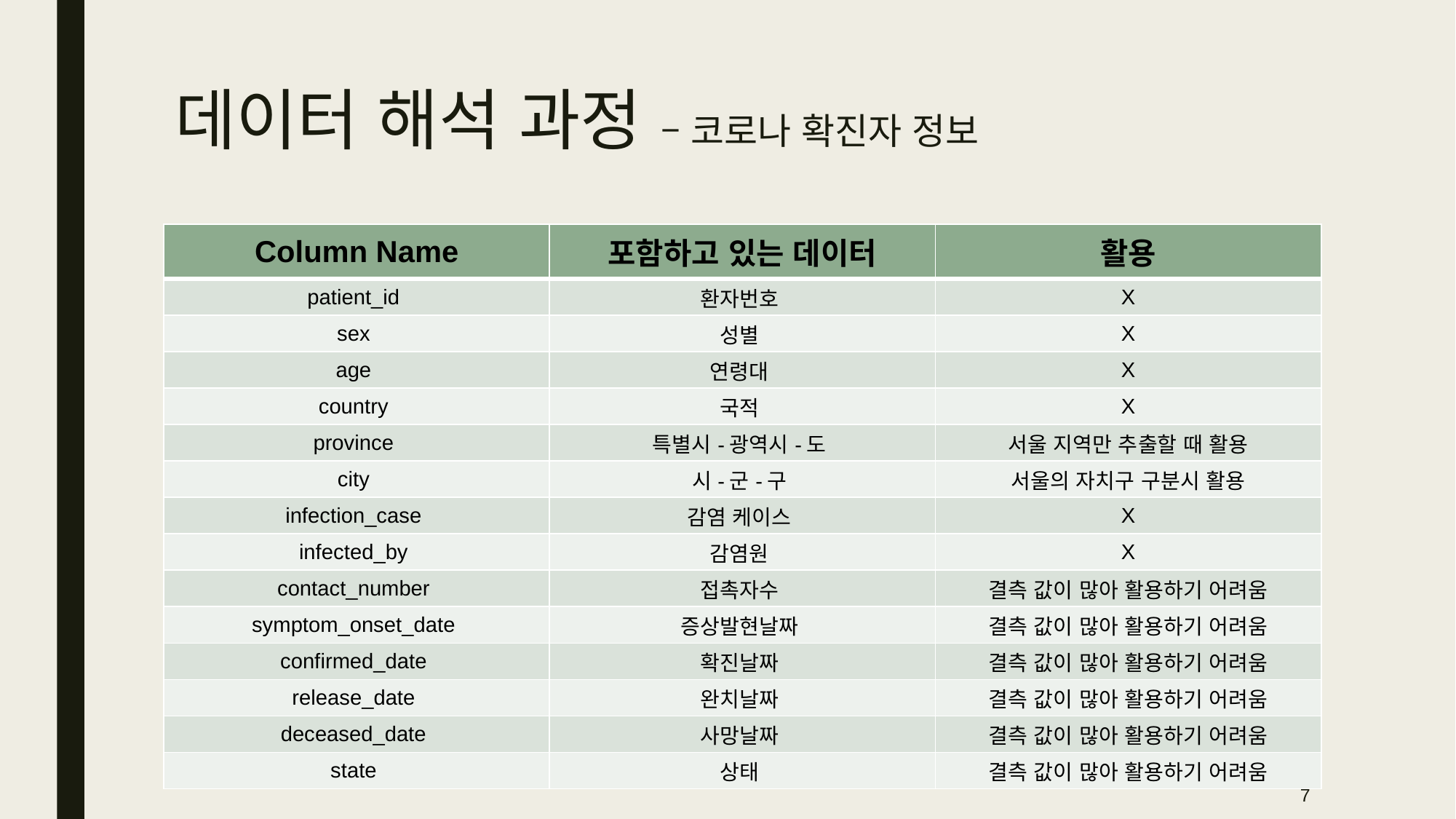

# 데이터 해석 과정 – 코로나 확진자 정보
| Column Name | 포함하고 있는 데이터 | 활용 |
| --- | --- | --- |
| patient\_id | 환자번호 | X |
| sex | 성별 | X |
| age | 연령대 | X |
| country | 국적 | X |
| province | 특별시-광역시-도 | 서울 지역만 추출할 때 활용 |
| city | 시-군-구 | 서울의 자치구 구분시 활용 |
| infection\_case | 감염 케이스 | X |
| infected\_by | 감염원 | X |
| contact\_number | 접촉자수 | 결측 값이 많아 활용하기 어려움 |
| symptom\_onset\_date | 증상발현날짜 | 결측 값이 많아 활용하기 어려움 |
| confirmed\_date | 확진날짜 | 결측 값이 많아 활용하기 어려움 |
| release\_date | 완치날짜 | 결측 값이 많아 활용하기 어려움 |
| deceased\_date | 사망날짜 | 결측 값이 많아 활용하기 어려움 |
| state | 상태 | 결측 값이 많아 활용하기 어려움 |
7